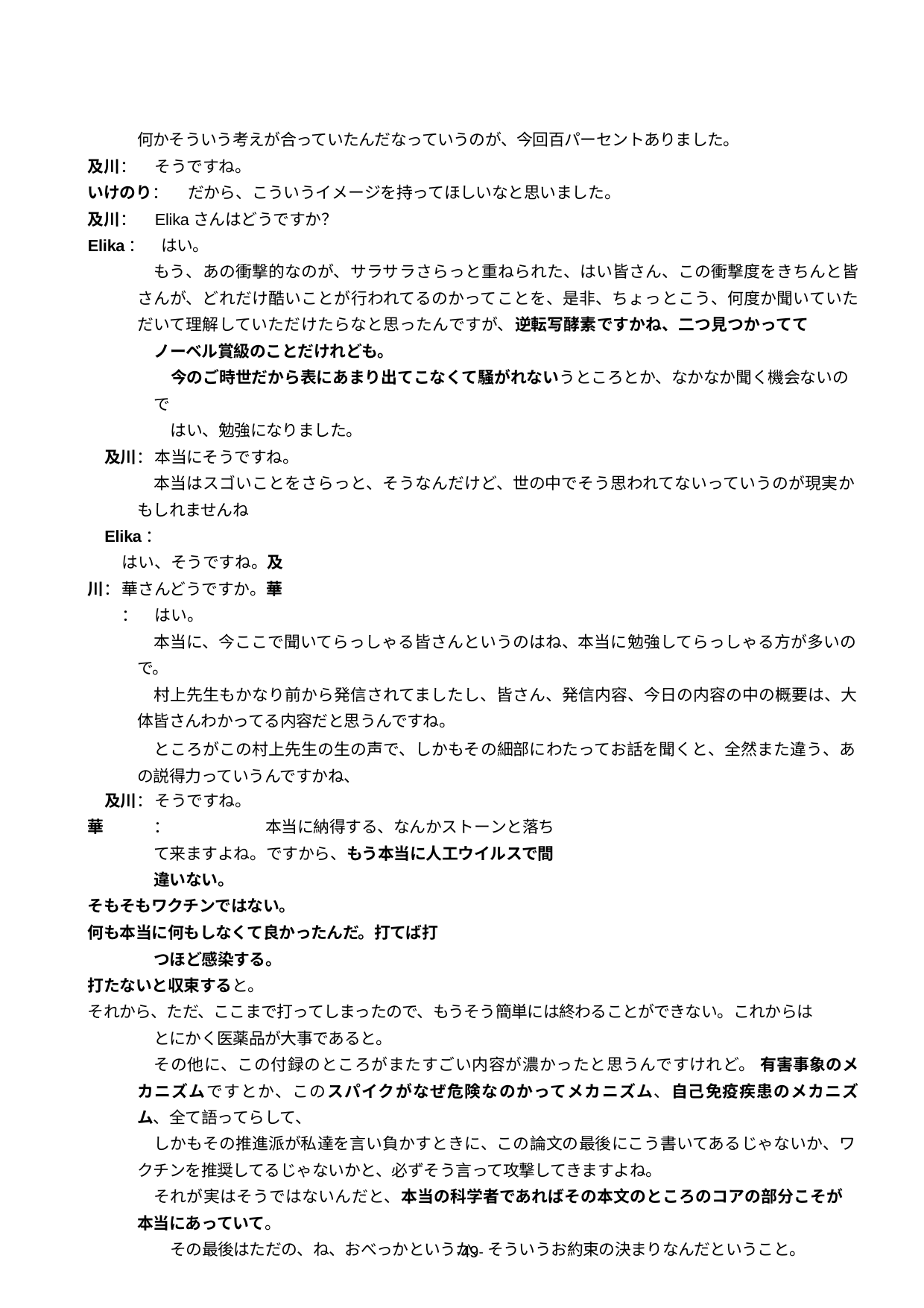

何かそういう考えが合っていたんだなっていうのが、今回百パーセントありました。
及川：	そうですね。
いけのり：	だから、こういうイメージを持ってほしいなと思いました。
及川：	Elikaさんはどうですか？
Elika：	はい。
もう、あの衝撃的なのが、サラサラさらっと重ねられた、はい皆さん、この衝撃度をきちんと皆さんが、どれだけ酷いことが行われてるのかってことを、是非、ちょっとこう、何度か聞いていただいて理解していただけたらなと思ったんですが、逆転写酵素ですかね、二つ見つかってて
ノーベル賞級のことだけれども。
今のご時世だから表にあまり出てこなくて騒がれないうところとか、なかなか聞く機会ないの
で
はい、勉強になりました。
及川：	本当にそうですね。
本当はスゴいことをさらっと、そうなんだけど、世の中でそう思われてないっていうのが現実かもしれませんね
Elika：		はい、そうですね。及川：	華さんどうですか。華	：	はい。
本当に、今ここで聞いてらっしゃる皆さんというのはね、本当に勉強してらっしゃる方が多いので。
村上先生もかなり前から発信されてましたし、皆さん、発信内容、今日の内容の中の概要は、大体皆さんわかってる内容だと思うんですね。
ところがこの村上先生の生の声で、しかもその細部にわたってお話を聞くと、全然また違う、あの説得力っていうんですかね、
及川：	そうですね。
華	：	本当に納得する、なんかストーンと落ちて来ますよね。ですから、もう本当に人工ウイルスで間違いない。
そもそもワクチンではない。
何も本当に何もしなくて良かったんだ。打てば打つほど感染する。
打たないと収束すると。
それから、ただ、ここまで打ってしまったので、もうそう簡単には終わることができない。これからはとにかく医薬品が大事であると。
その他に、この付録のところがまたすごい内容が濃かったと思うんですけれど。 有害事象のメカニズムですとか、このスパイクがなぜ危険なのかってメカニズム、自己免疫疾患のメカニズム、全て語ってらして、
しかもその推進派が私達を言い負かすときに、この論文の最後にこう書いてあるじゃないか、ワクチンを推奨してるじゃないかと、必ずそう言って攻撃してきますよね。
それが実はそうではないんだと、本当の科学者であればその本文のところのコアの部分こそが本当にあっていて。
その最後はただの、ね、おべっかというか、そういうお約束の決まりなんだということ。
-49-